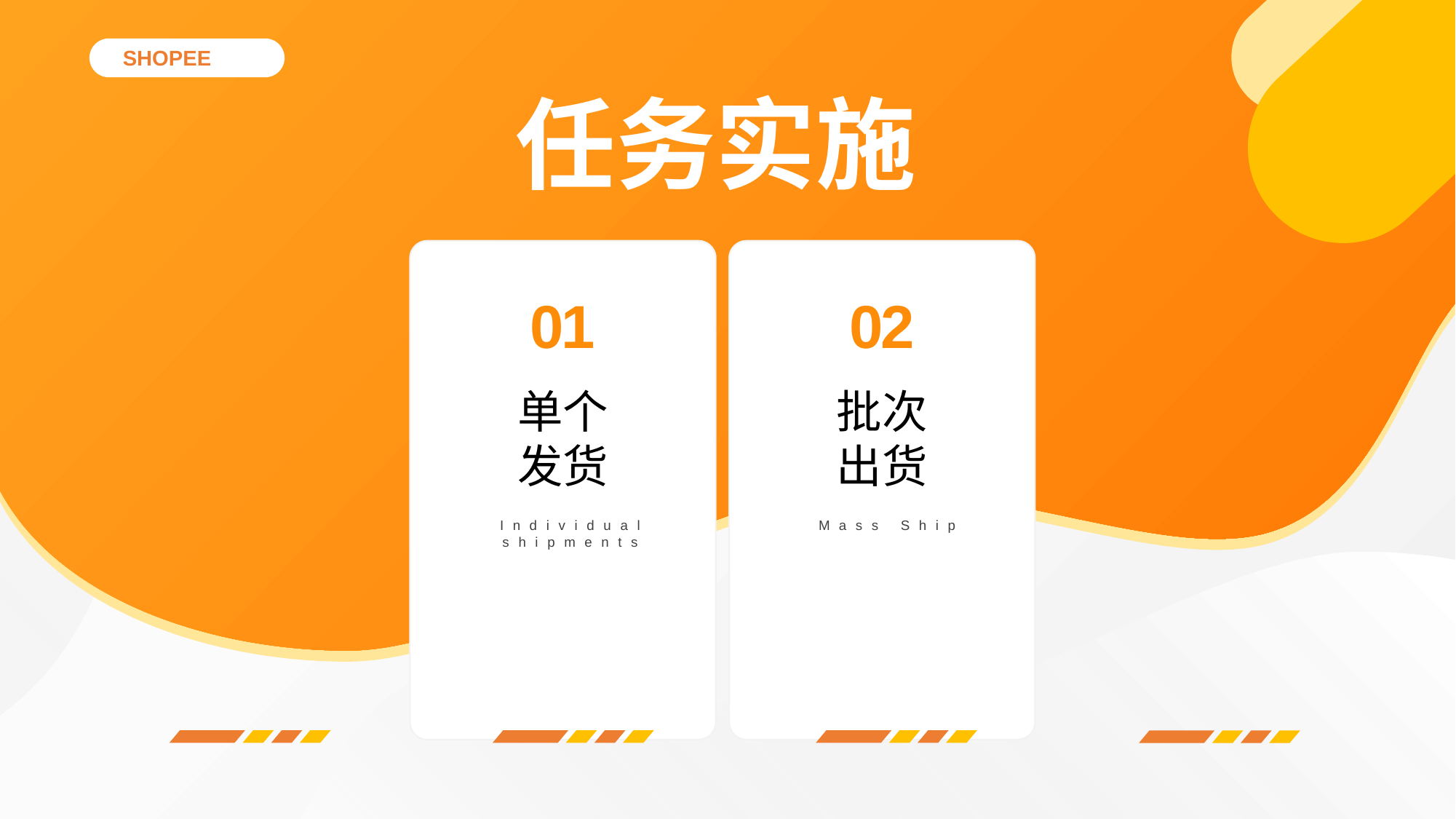

SHOPEE
任务实施

01
02
单个
发货
批次
出货
Individual
shipments
Mass Ship